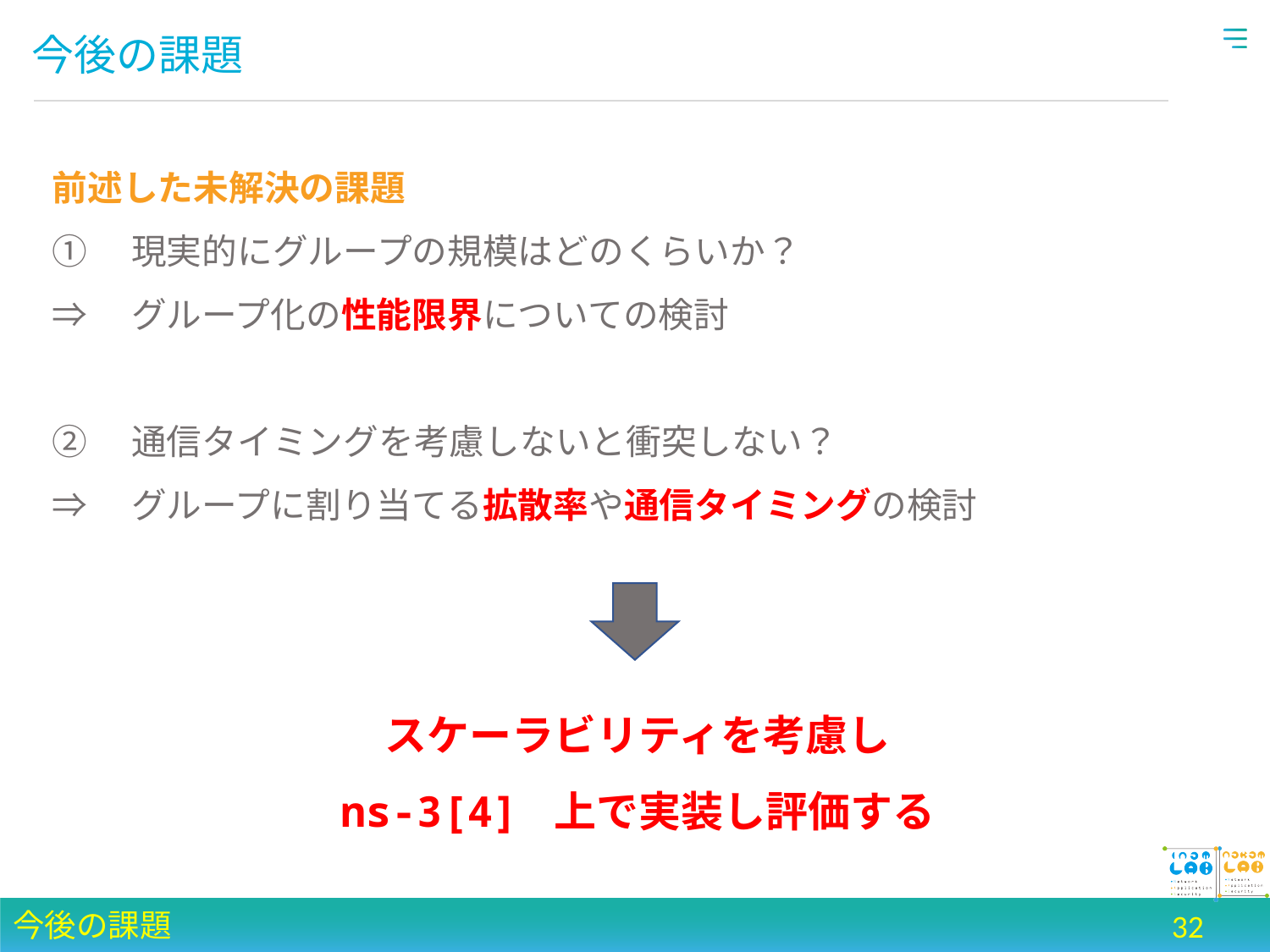

# 今後の課題
前述した未解決の課題
①　現実的にグループの規模はどのくらいか？
⇒　グループ化の性能限界についての検討
②　通信タイミングを考慮しないと衝突しない？
⇒　グループに割り当てる拡散率や通信タイミングの検討

スケーラビリティを考慮し
ns-3[4] 上で実装し評価する
今後の課題